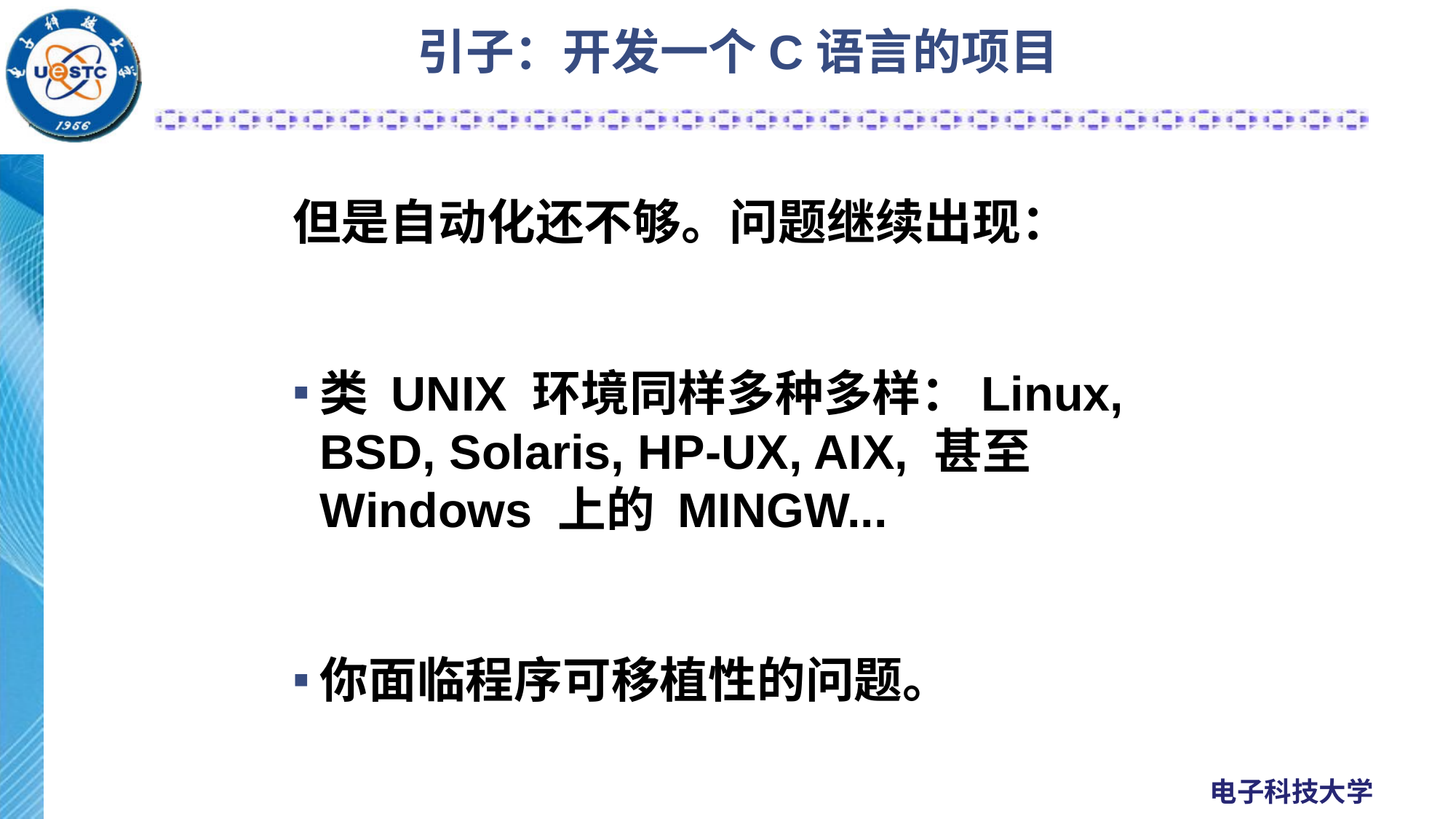

# 引子：开发一个C语言的项目
但是自动化还不够。问题继续出现：

类 UNIX 环境同样多种多样：Linux, BSD, Solaris, HP-UX, AIX, 甚至 Windows 上的 MINGW...

你面临程序可移植性的问题。